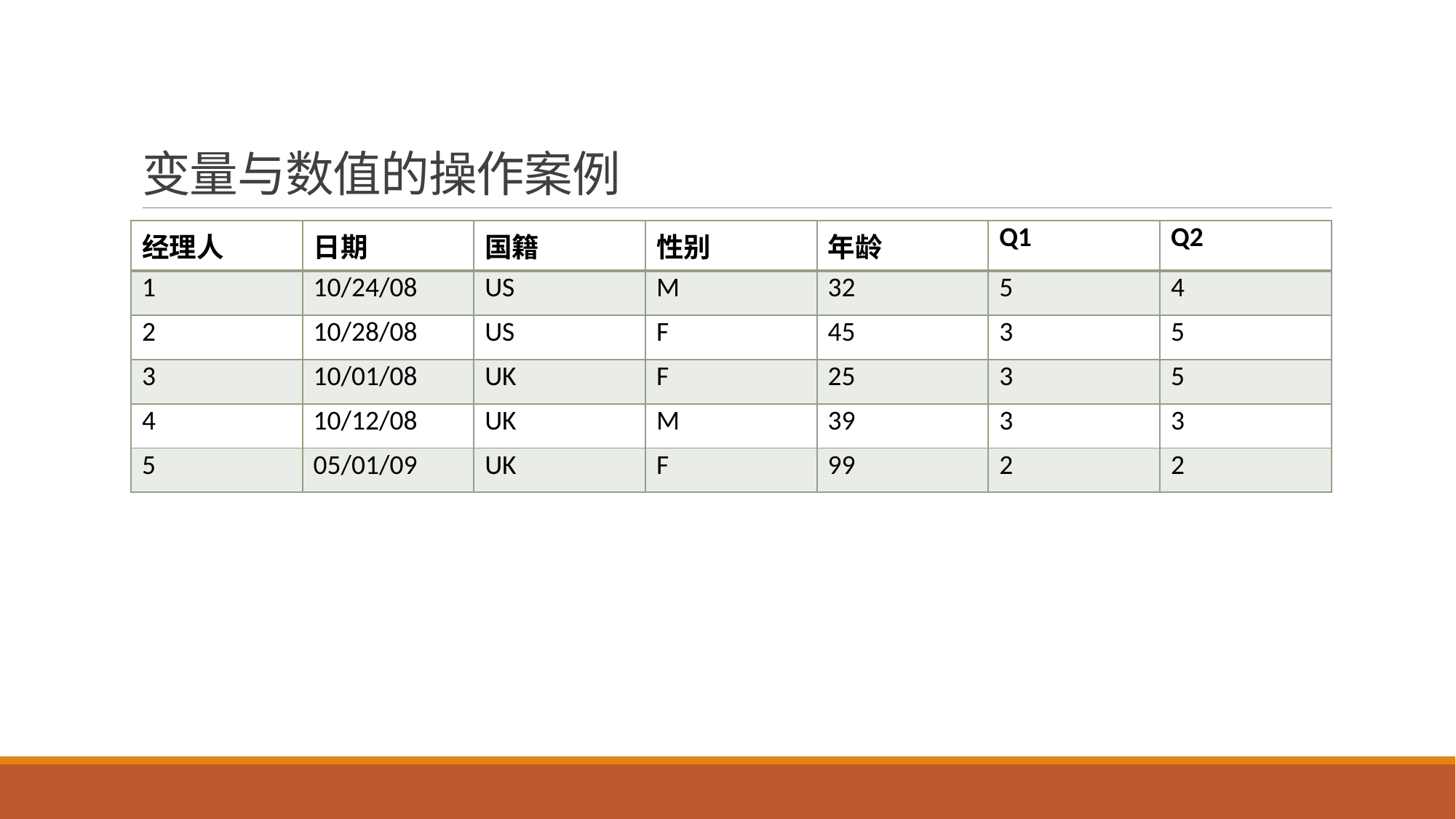

# 变量与数值的操作案例
| 经理人 | 日期 | 国籍 | 性别 | 年龄 | Q1 | Q2 |
| --- | --- | --- | --- | --- | --- | --- |
| 1 | 10/24/08 | US | M | 32 | 5 | 4 |
| 2 | 10/28/08 | US | F | 45 | 3 | 5 |
| 3 | 10/01/08 | UK | F | 25 | 3 | 5 |
| 4 | 10/12/08 | UK | M | 39 | 3 | 3 |
| 5 | 05/01/09 | UK | F | 99 | 2 | 2 |